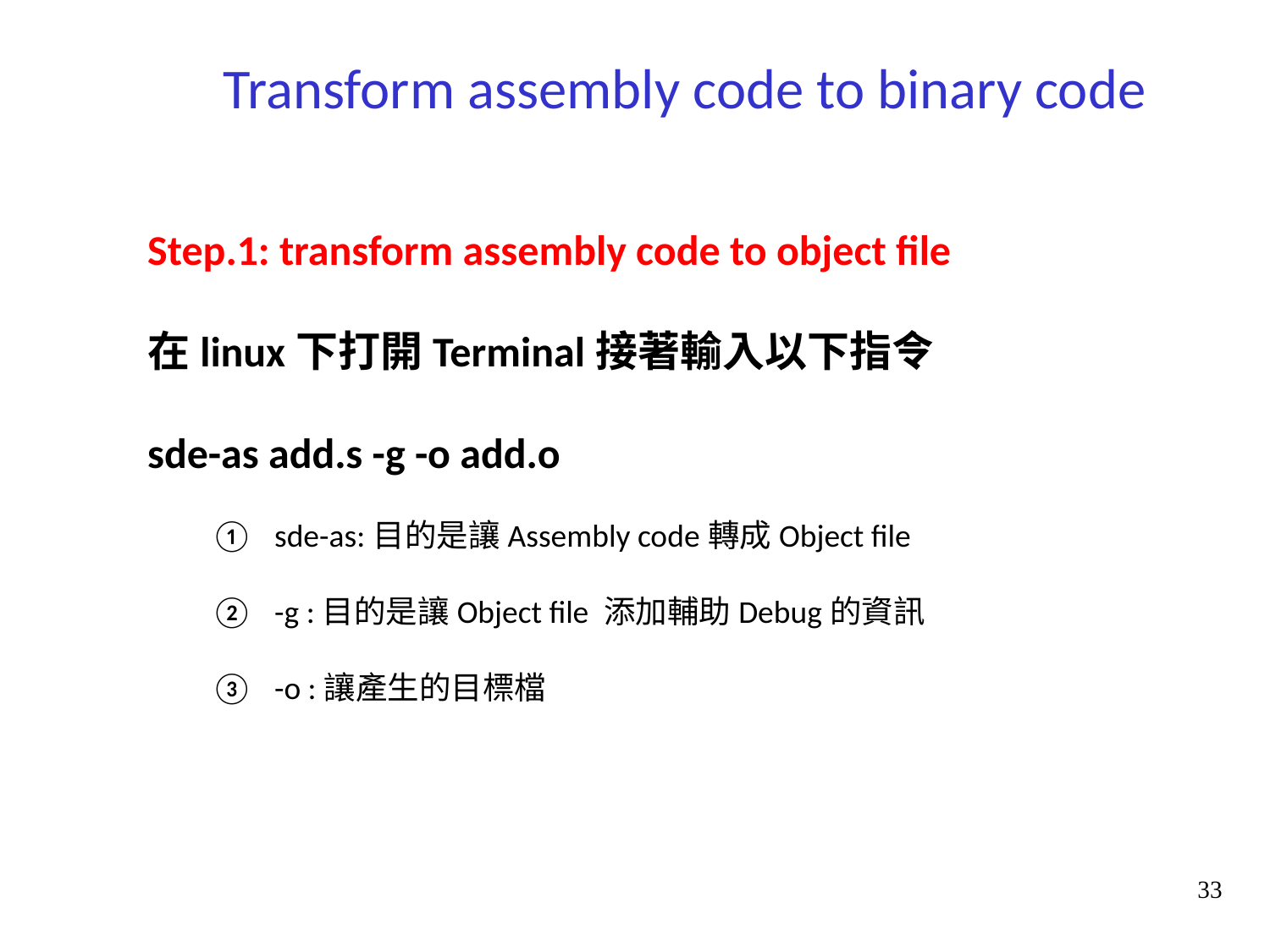

Transform assembly code to binary code

Step.1: transform assembly code to object file
在linux下打開Terminal接著輸入以下指令
sde-as add.s -g -o add.o
sde-as:目的是讓Assembly code轉成Object file
-g :目的是讓Object file 添加輔助Debug的資訊
-o :讓產生的目標檔

33